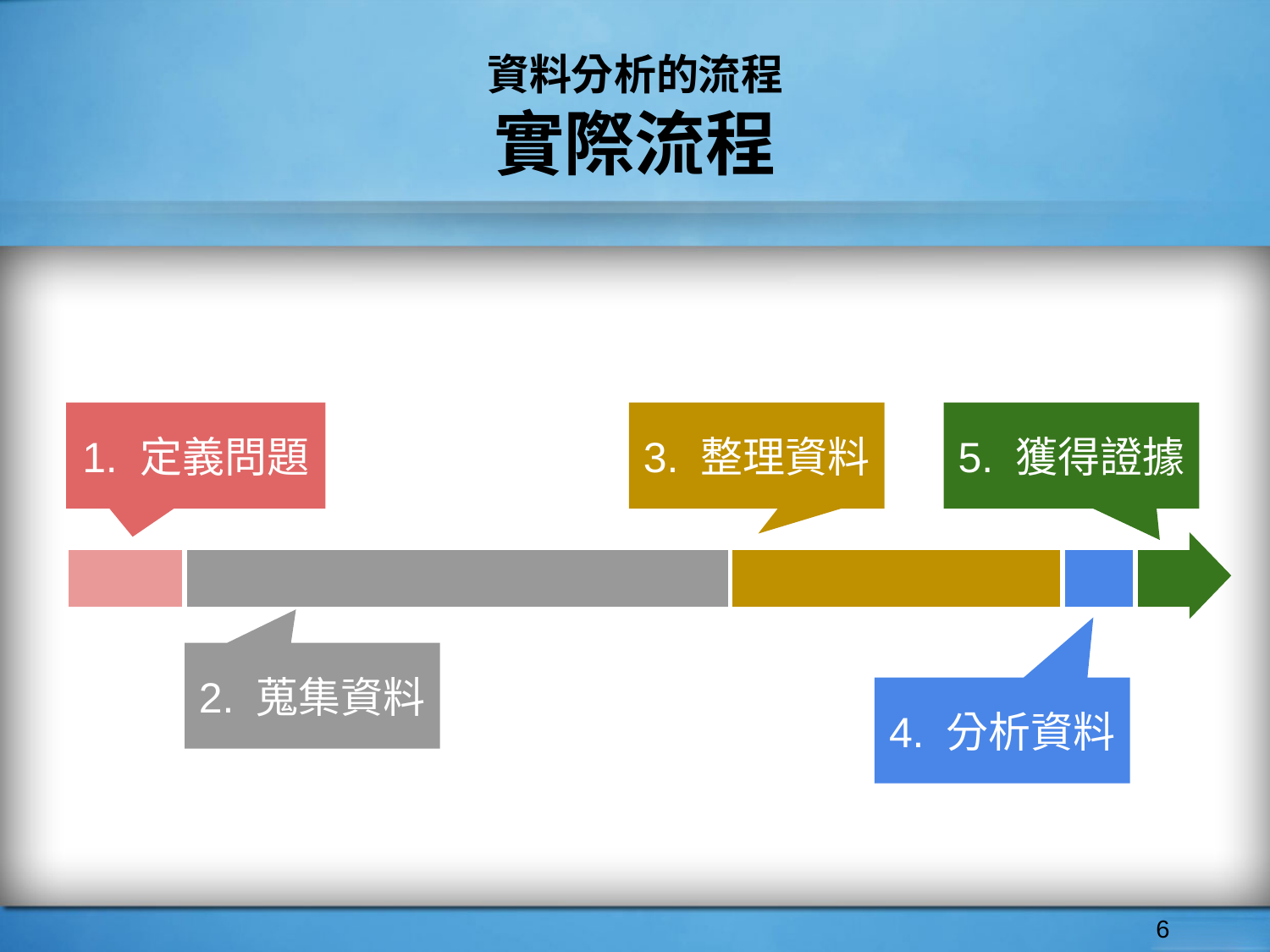

# 資料分析的流程
實際流程

1. 定義問題
3. 整理資料
5. 獲得證據
|  |  |  |  |  |
| --- | --- | --- | --- | --- |

2. 蒐集資料
4. 分析資料
6